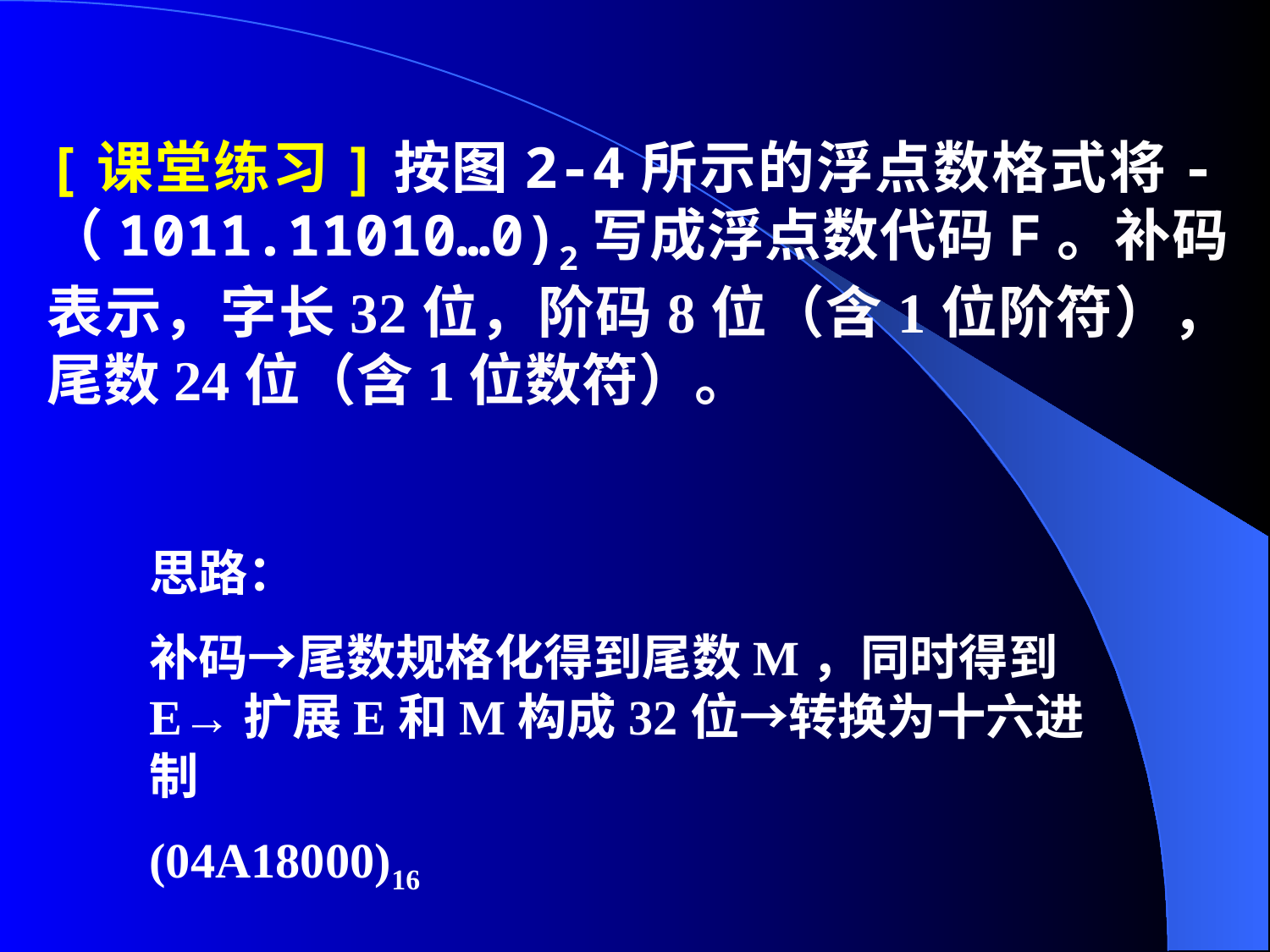

[课堂练习]按图2-4所示的浮点数格式将-（1011.11010…0)2写成浮点数代码F。补码表示，字长32位，阶码8位（含1位阶符），尾数24位（含1位数符）。
思路：
补码→尾数规格化得到尾数M，同时得到E→扩展E和M构成32位→转换为十六进制
(04A18000)16